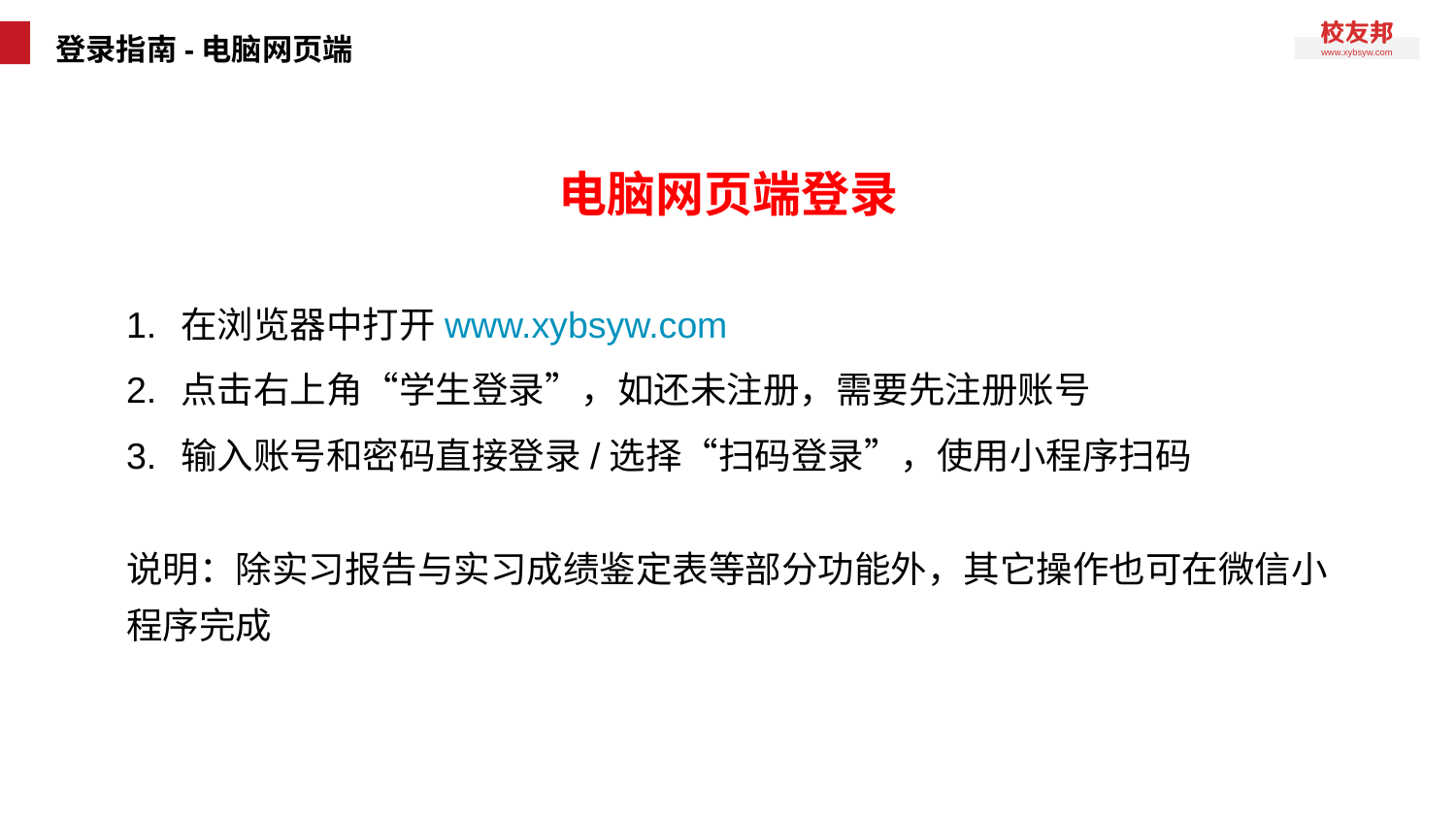

# 登录指南-电脑网页端
电脑网页端登录

在浏览器中打开www.xybsyw.com
点击右上角“学生登录”，如还未注册，需要先注册账号
输入账号和密码直接登录/选择“扫码登录”，使用小程序扫码

说明：除实习报告与实习成绩鉴定表等部分功能外，其它操作也可在微信小程序完成